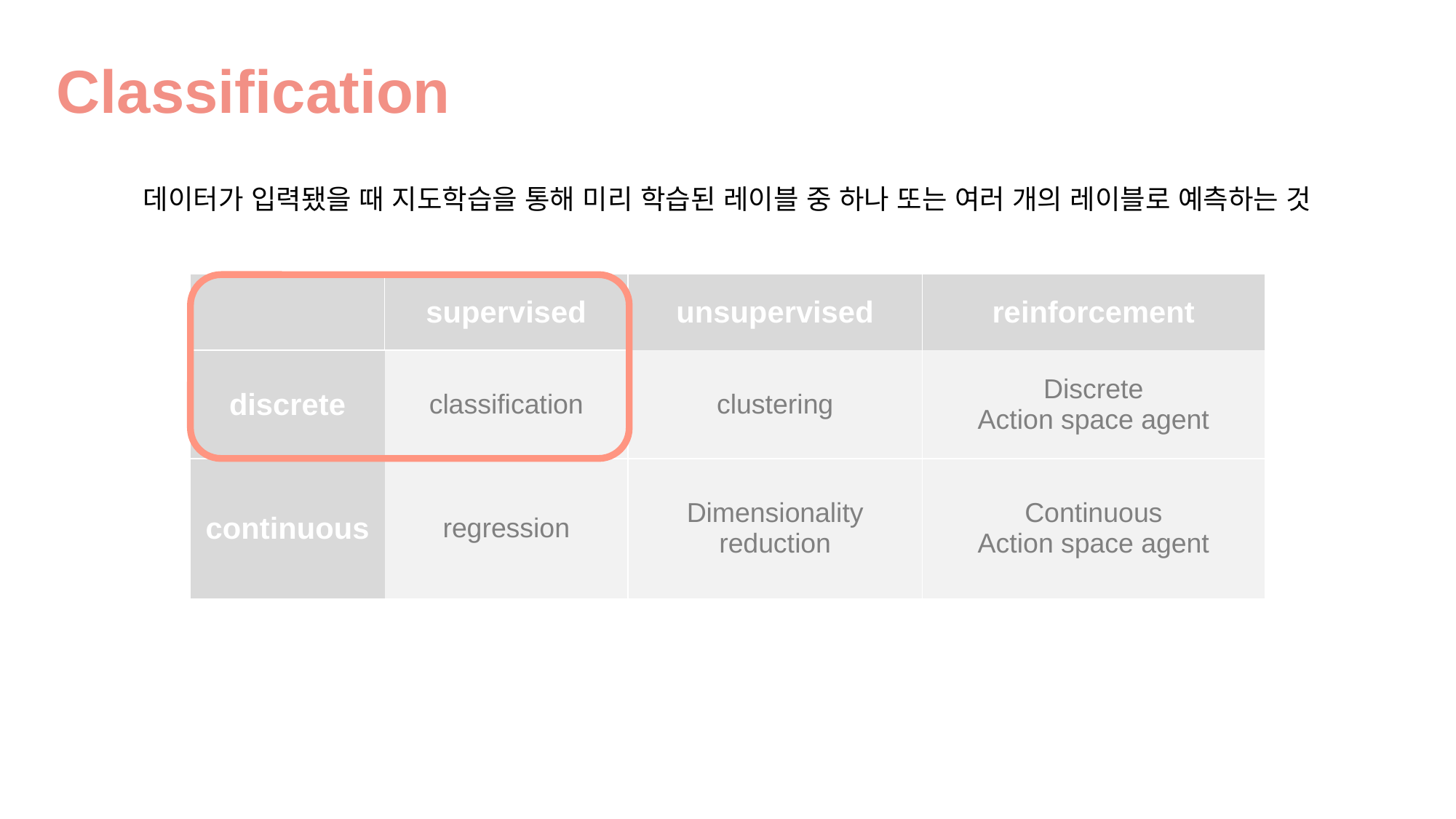

Classification
데이터가 입력됐을 때 지도학습을 통해 미리 학습된 레이블 중 하나 또는 여러 개의 레이블로 예측하는 것

|  | supervised | unsupervised | reinforcement |
| --- | --- | --- | --- |
| discrete | classification | clustering | Discrete Action space agent |
| continuous | regression | Dimensionality reduction | Continuous Action space agent |